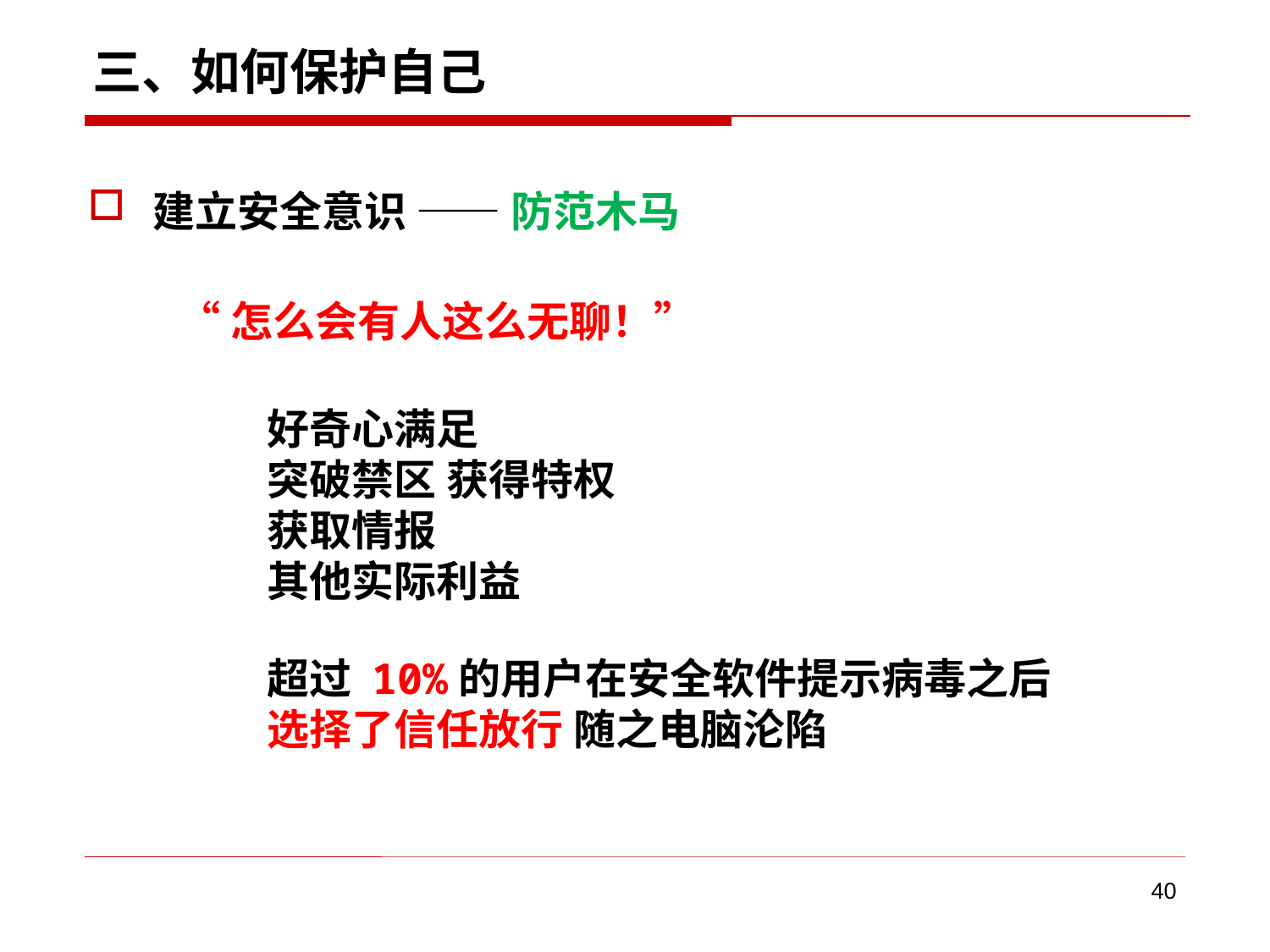

# 三、如何保护自己
建立安全意识 —— 防范木马
“怎么会有人这么无聊！”
好奇心满足
突破禁区 获得特权
获取情报
其他实际利益
超过 10%的用户在安全软件提示病毒之后
选择了信任放行 随之电脑沦陷